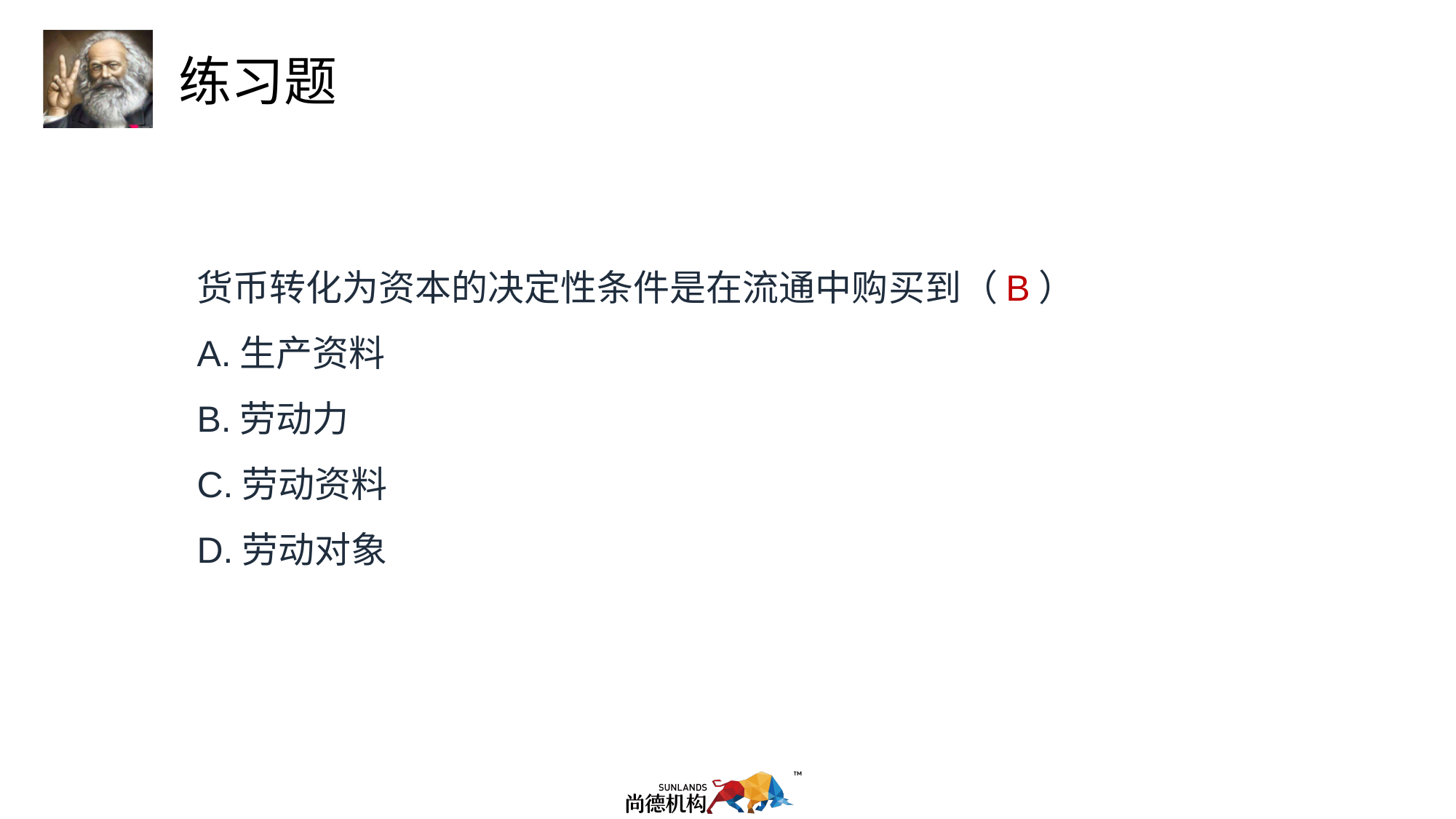

货币转化为资本的决定性条件是在流通中购买到（B）
A.生产资料
B.劳动力
C.劳动资料
D.劳动对象